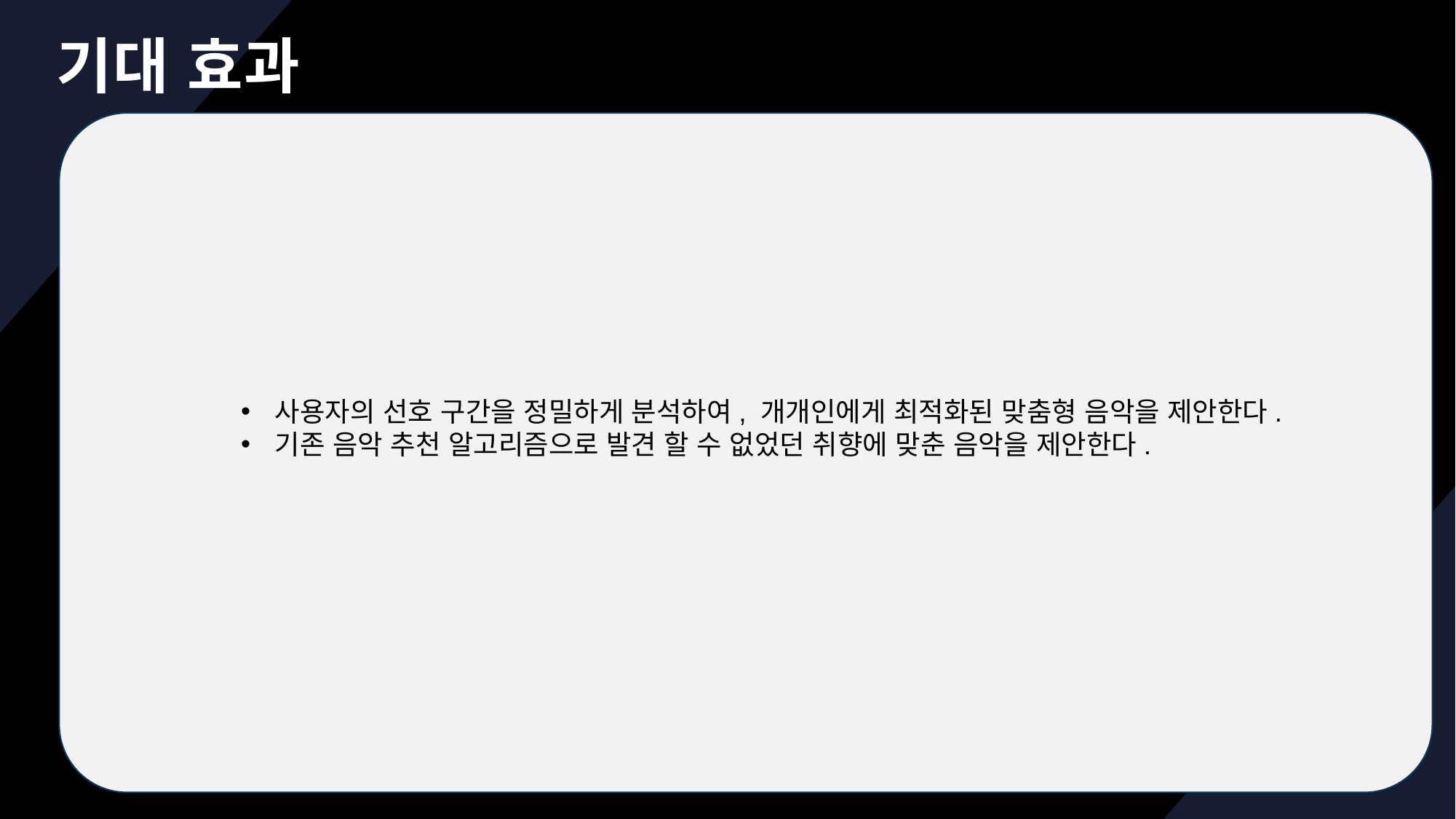

# 기대 효과

사용자의 선호 구간을 정밀하게 분석하여, 개개인에게 최적화된 맞춤형 음악을 제안한다.
기존 음악 추천 알고리즘으로 발견 할 수 없었던 취향에 맞춘 음악을 제안한다.